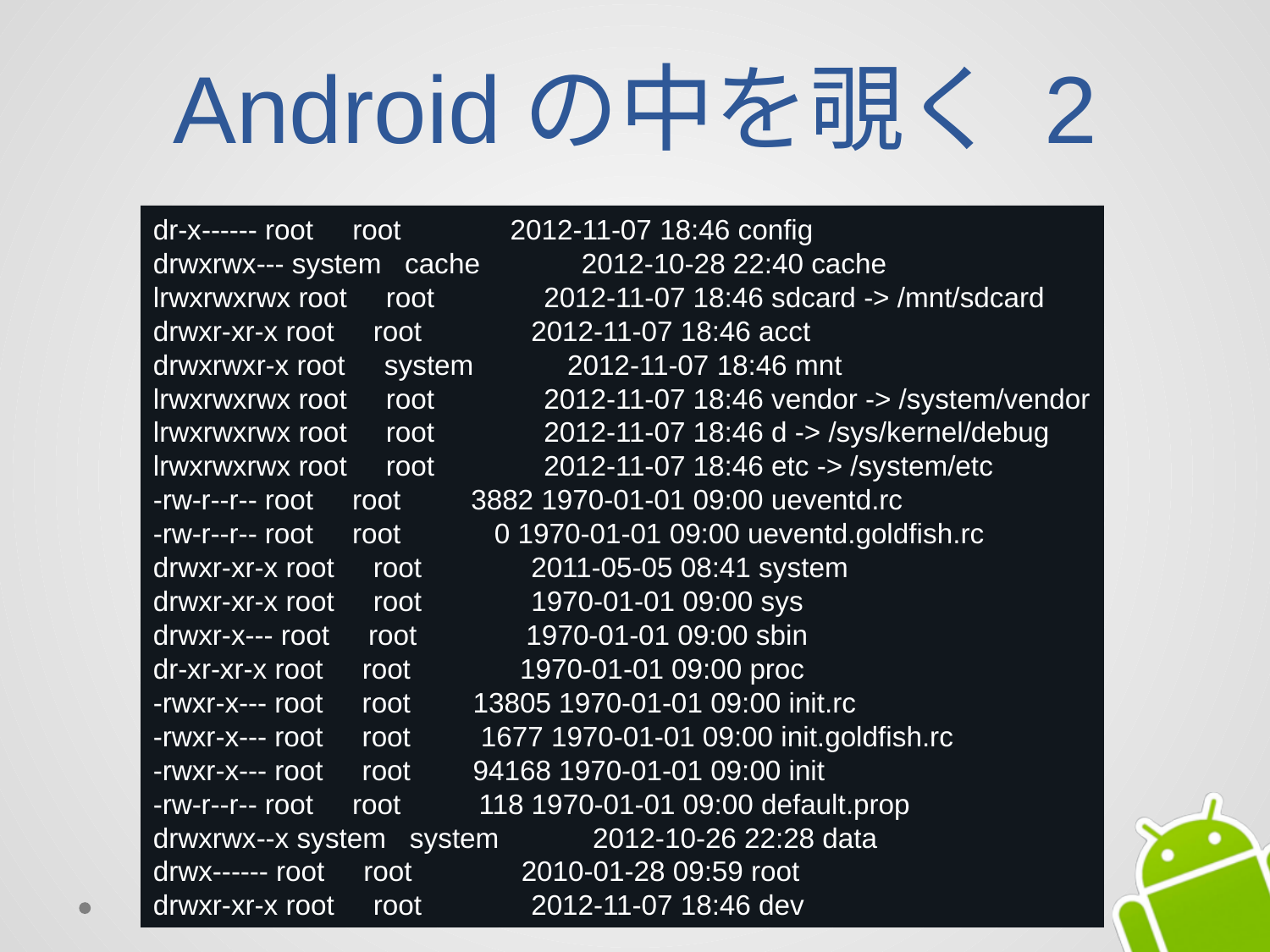

# Androidの中を覗く 2
dr-x------ root     root              2012-11-07 18:46 config
drwxrwx--- system   cache             2012-10-28 22:40 cache
lrwxrwxrwx root     root              2012-11-07 18:46 sdcard -> /mnt/sdcard
drwxr-xr-x root     root              2012-11-07 18:46 acct
drwxrwxr-x root     system            2012-11-07 18:46 mnt
lrwxrwxrwx root     root              2012-11-07 18:46 vendor -> /system/vendor
lrwxrwxrwx root     root              2012-11-07 18:46 d -> /sys/kernel/debug
lrwxrwxrwx root     root              2012-11-07 18:46 etc -> /system/etc
-rw-r--r-- root     root         3882 1970-01-01 09:00 ueventd.rc
-rw-r--r-- root     root            0 1970-01-01 09:00 ueventd.goldfish.rc
drwxr-xr-x root     root              2011-05-05 08:41 system
drwxr-xr-x root     root              1970-01-01 09:00 sys
drwxr-x--- root     root              1970-01-01 09:00 sbin
dr-xr-xr-x root     root              1970-01-01 09:00 proc
-rwxr-x--- root     root        13805 1970-01-01 09:00 init.rc
-rwxr-x--- root     root         1677 1970-01-01 09:00 init.goldfish.rc
-rwxr-x--- root     root        94168 1970-01-01 09:00 init
-rw-r--r-- root     root          118 1970-01-01 09:00 default.prop
drwxrwx--x system   system            2012-10-26 22:28 data
drwx------ root     root              2010-01-28 09:59 root
drwxr-xr-x root     root              2012-11-07 18:46 dev